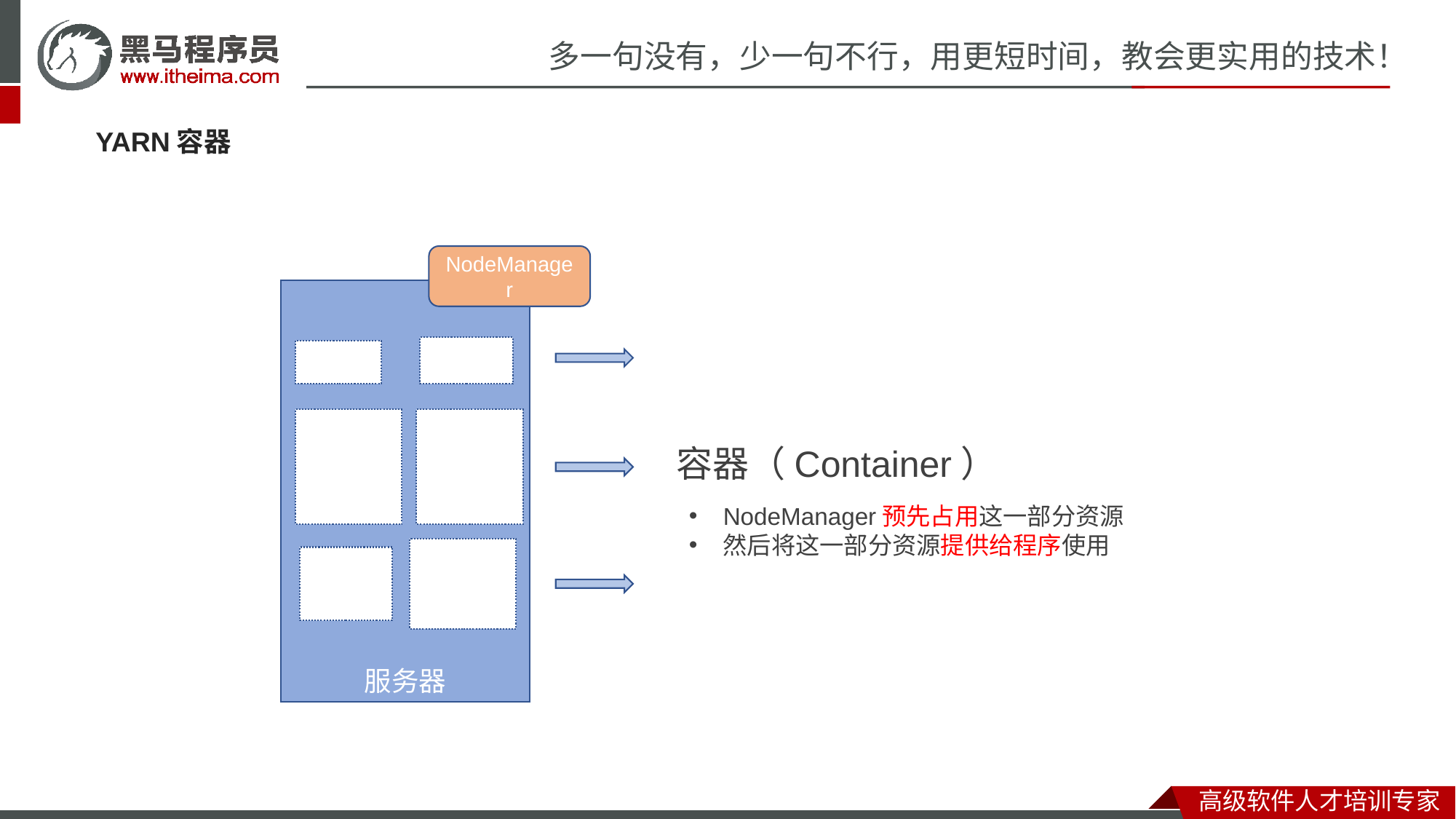

YARN容器
NodeManager
开辟的空间，称之为：容器
服务器

容器（Container）

NodeManager预先占用这一部分资源
然后将这一部分资源提供给程序使用

Node
Manager

Node
Manager

Node
Manager
服务器1
服务器2
服务器3
4G内存
收到，已完成
客官您慢用
4G内存
收到，已完成
客官您慢用
4G内存
收到，已完成
客官您慢用
好的
我要12G内存
分3个服务器用

Resource
Manager
某程序

你们几个，每个
分配4G给客人用